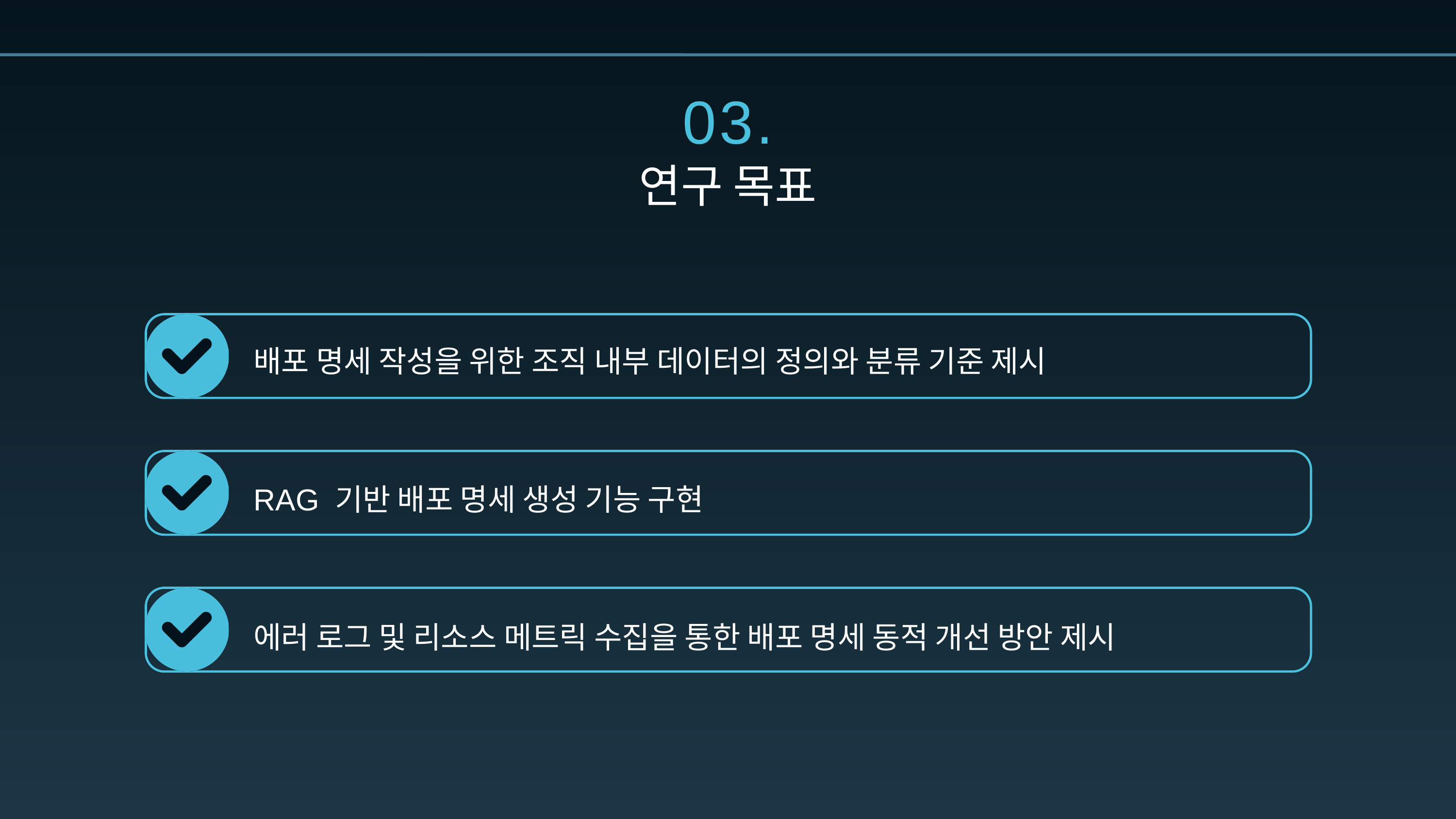

03.
연구 목표

배포 명세 작성을 위한 조직 내부 데이터의 정의와 분류 기준 제시

RAG 기반 배포 명세 생성 기능 구현

에러 로그 및 리소스 메트릭 수집을 통한 배포 명세 동적 개선 방안 제시